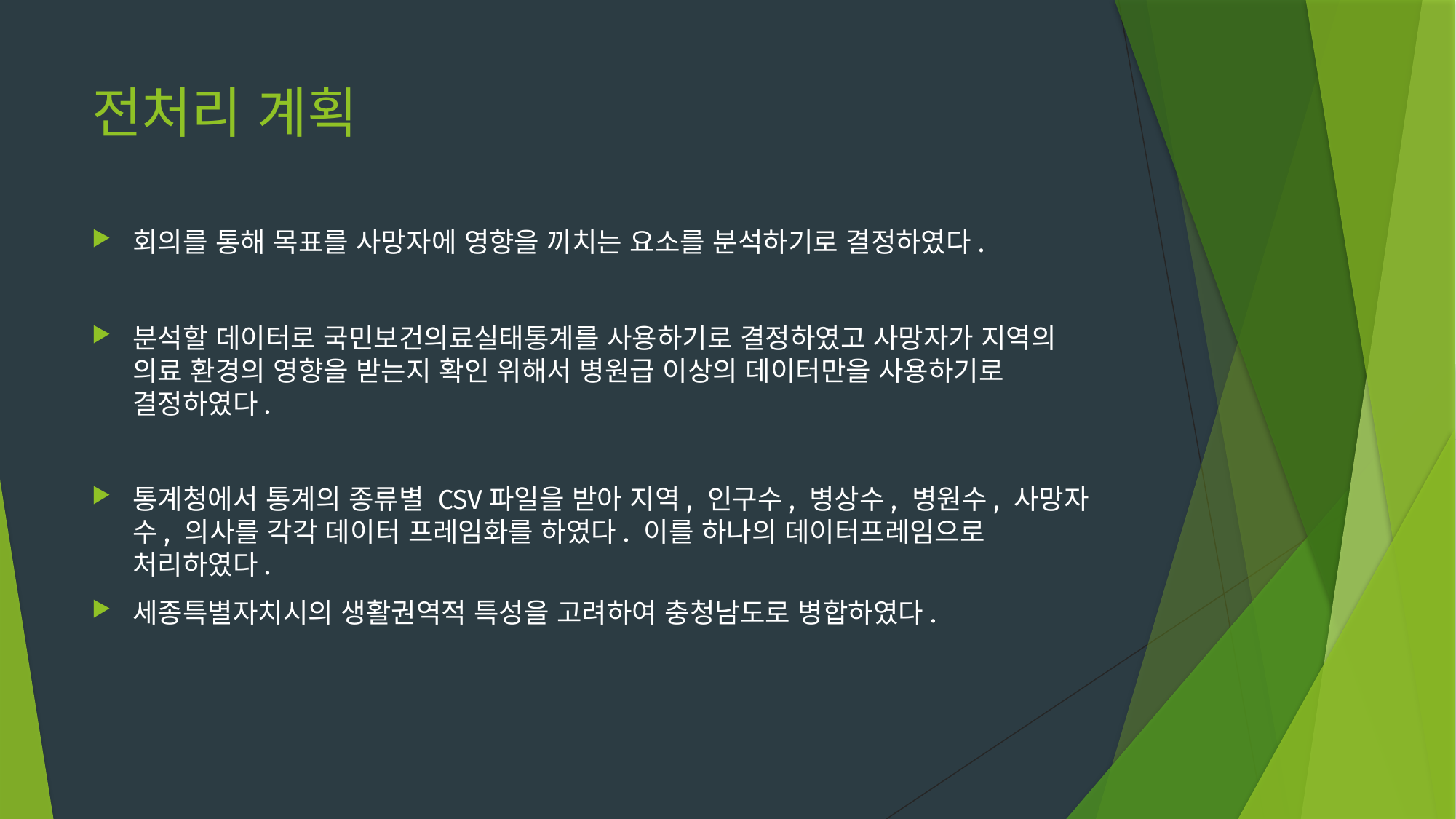

# 전처리 계획
회의를 통해 목표를 사망자에 영향을 끼치는 요소를 분석하기로 결정하였다.

분석할 데이터로 국민보건의료실태통계를 사용하기로 결정하였고 사망자가 지역의 의료 환경의 영향을 받는지 확인 위해서 병원급 이상의 데이터만을 사용하기로 결정하였다.

통계청에서 통계의 종류별 CSV파일을 받아 지역, 인구수, 병상수, 병원수, 사망자 수, 의사를 각각 데이터 프레임화를 하였다. 이를 하나의 데이터프레임으로 처리하였다.
세종특별자치시의 생활권역적 특성을 고려하여 충청남도로 병합하였다.